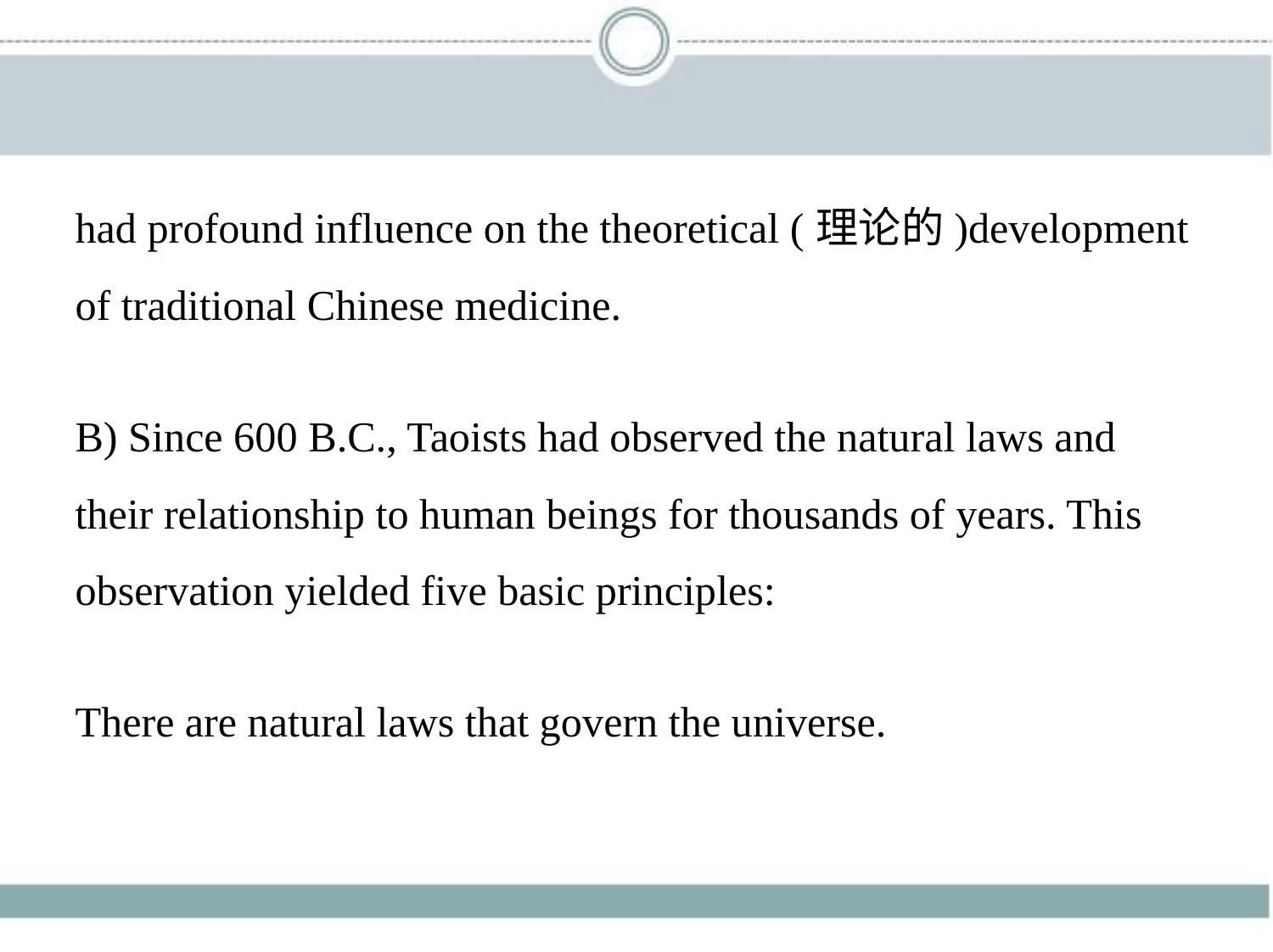

had profound influence on the theoretical (理论的)development
of traditional Chinese medicine.
B) Since 600 B.C., Taoists had observed the natural laws and
their relationship to human beings for thousands of years. This
observation yielded five basic principles:
There are natural laws that govern the universe.